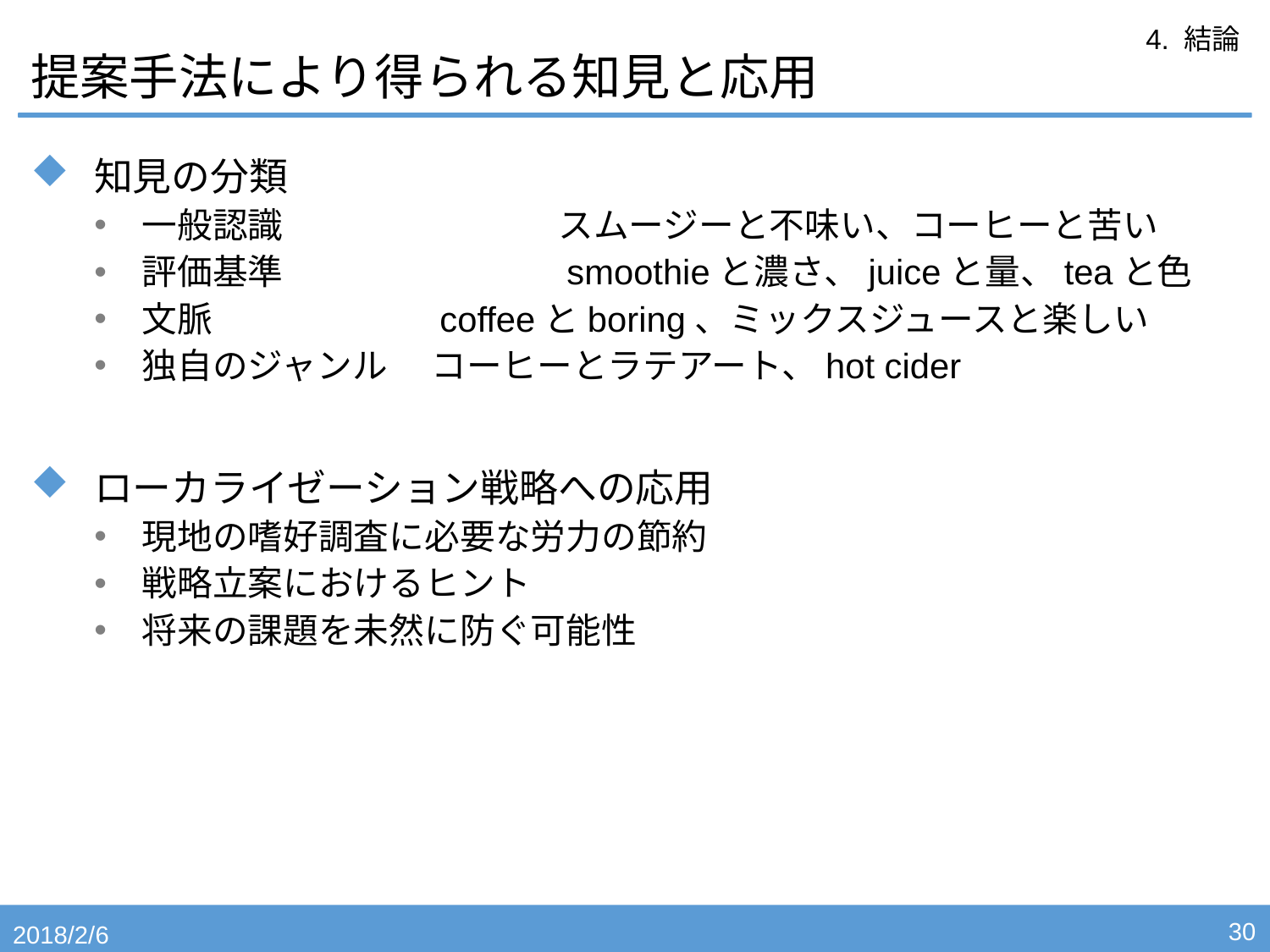

# 提案手法により得られる知見と応用
4. 結論
知見の分類
一般認識		　スムージーと不味い、コーヒーと苦い
評価基準		　smoothieと濃さ、juiceと量、teaと色
文脈		　coffeeとboring、ミックスジュースと楽しい
独自のジャンル	　コーヒーとラテアート、hot cider

ローカライゼーション戦略への応用
現地の嗜好調査に必要な労力の節約
戦略立案におけるヒント
将来の課題を未然に防ぐ可能性
2018/2/6
30